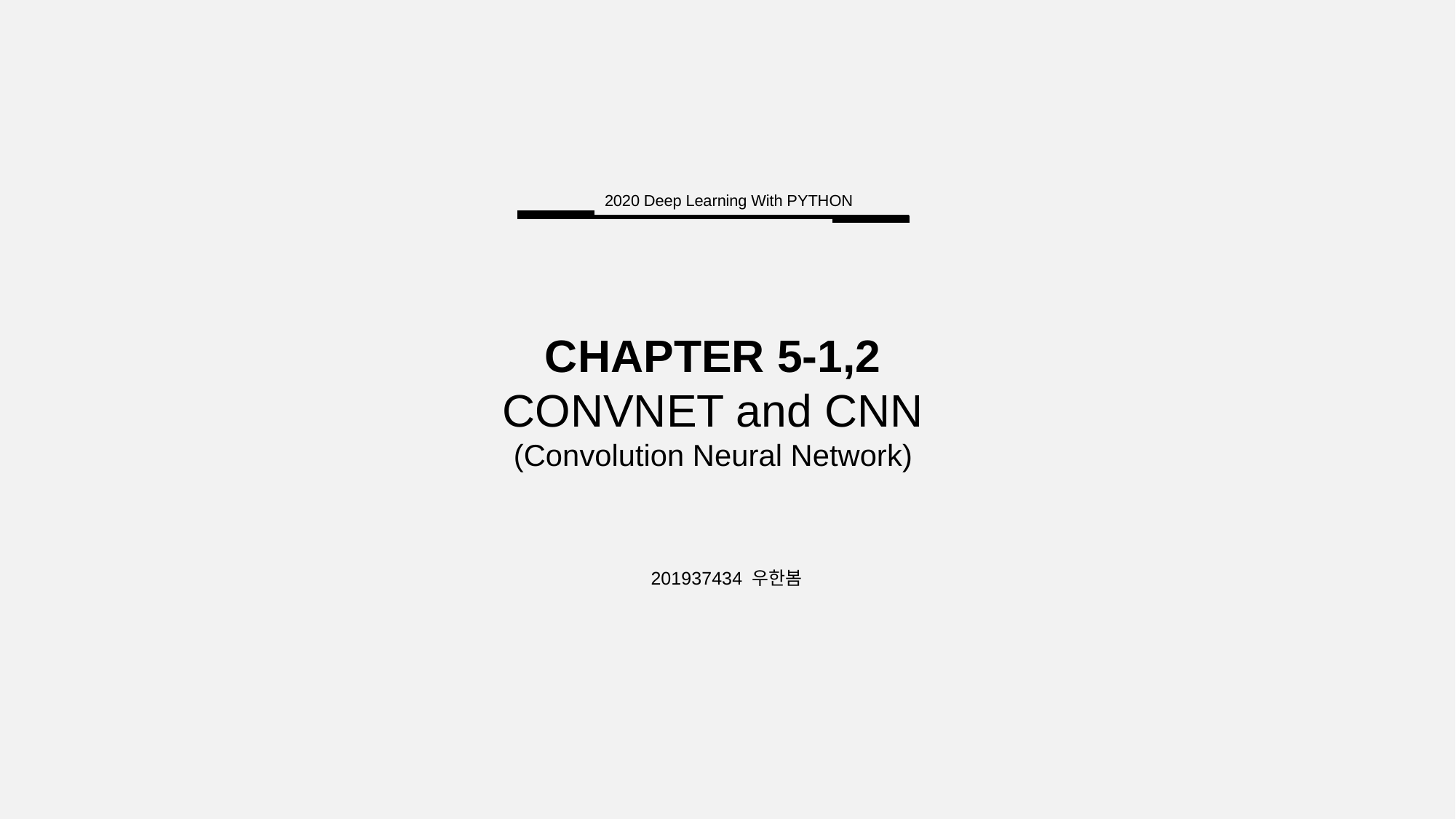

2020 Deep Learning With PYTHON

CHAPTER 5-1,2
CONVNET and CNN
(Convolution Neural Network)
201937434 우한봄